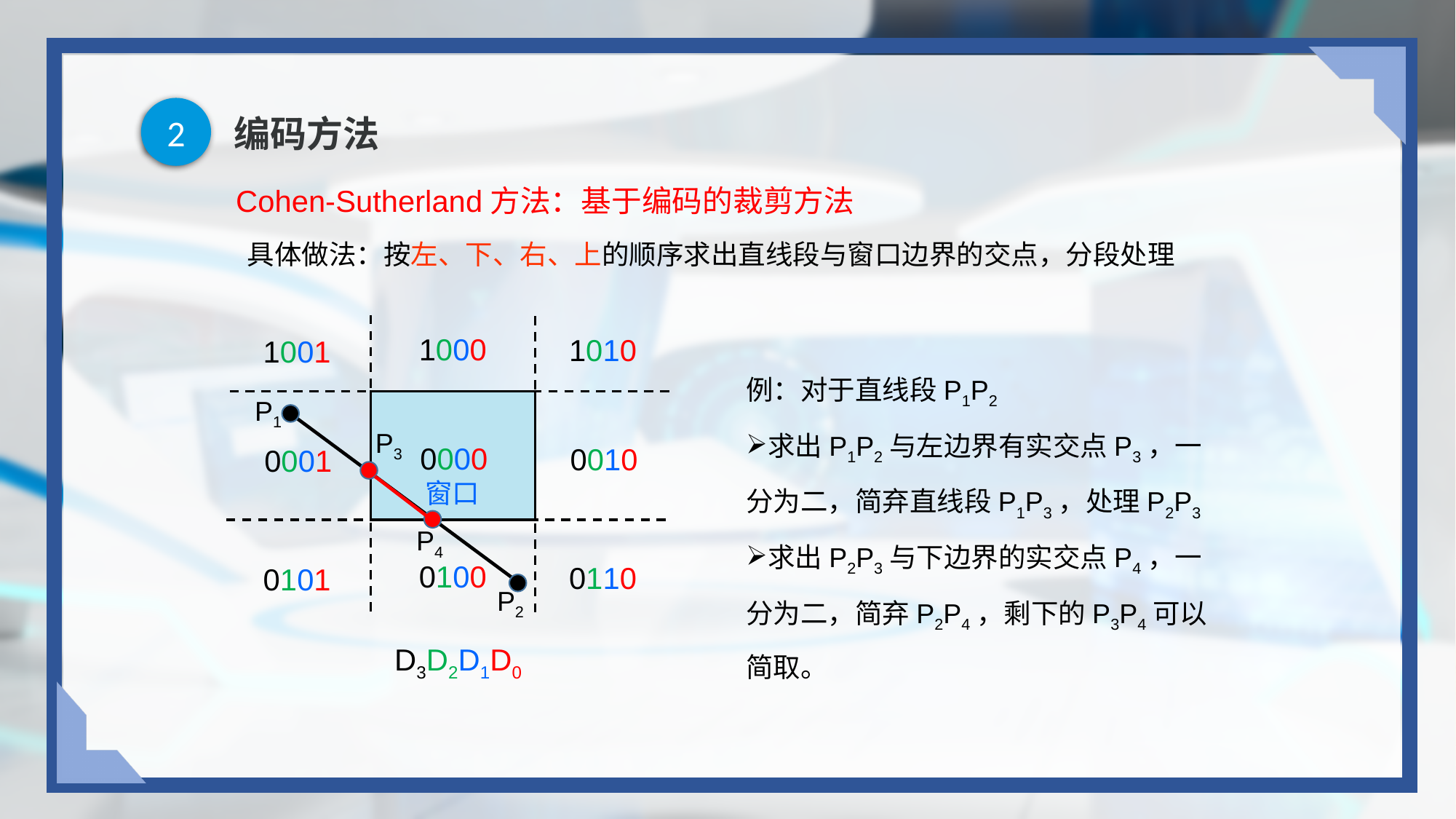

2
# 编码方法
Cohen-Sutherland方法：基于编码的裁剪方法
具体做法：按左、下、右、上的顺序求出直线段与窗口边界的交点，分段处理

1000
1010
1001
例：对于直线段P1P2
求出P1P2与左边界有实交点P3，一分为二，简弃直线段P1P3，处理P2P3
求出P2P3与下边界的实交点P4，一分为二，简弃P2P4，剩下的P3P4可以简取。

P1

P3

0000
0010
0001
窗口

P4
0100
0110
0101

P2
D3D2D1D0